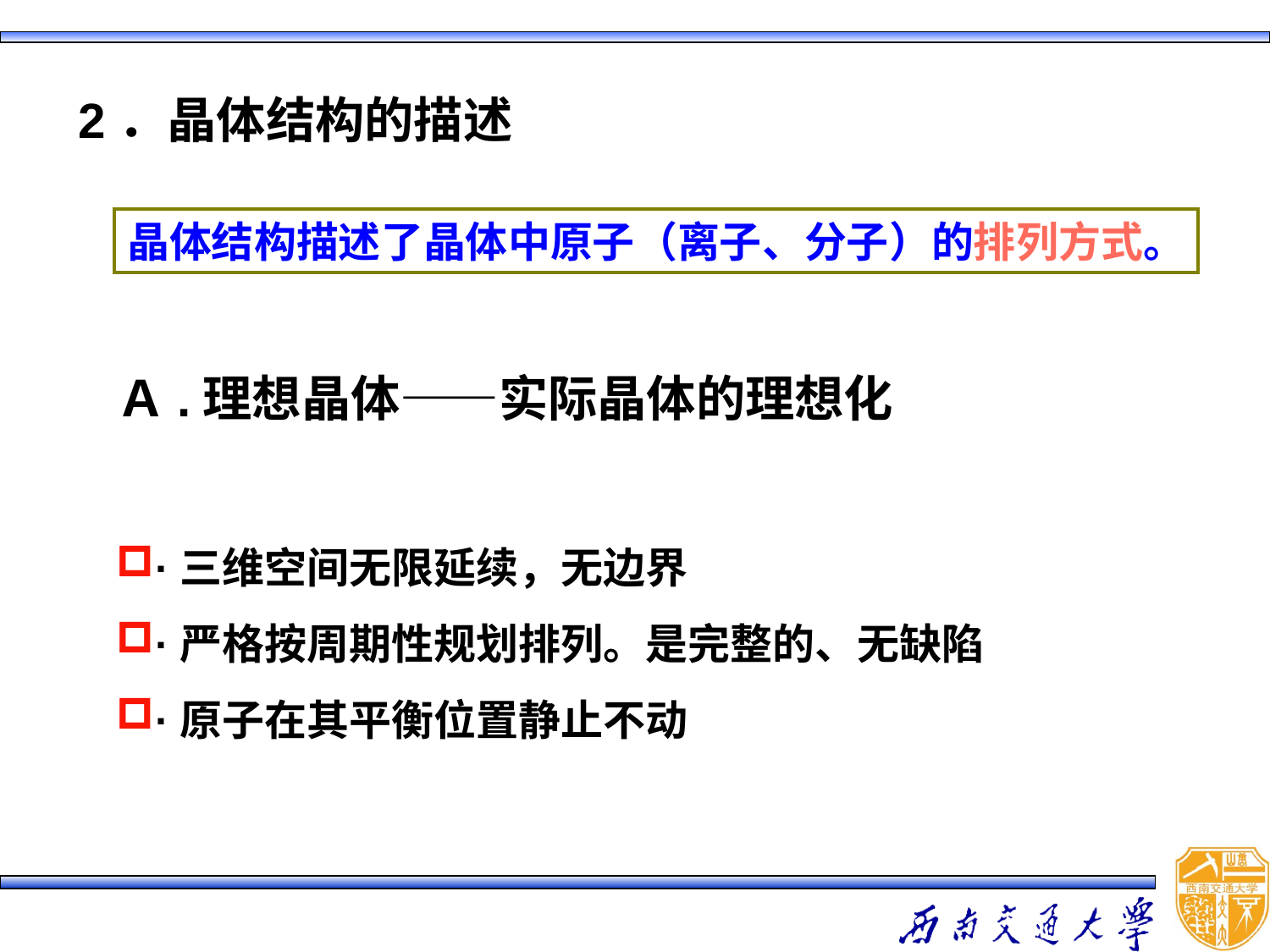

2．晶体结构的描述
晶体结构描述了晶体中原子（离子、分子）的排列方式。
Ａ.理想晶体——实际晶体的理想化

·三维空间无限延续，无边界
·严格按周期性规划排列。是完整的、无缺陷
·原子在其平衡位置静止不动